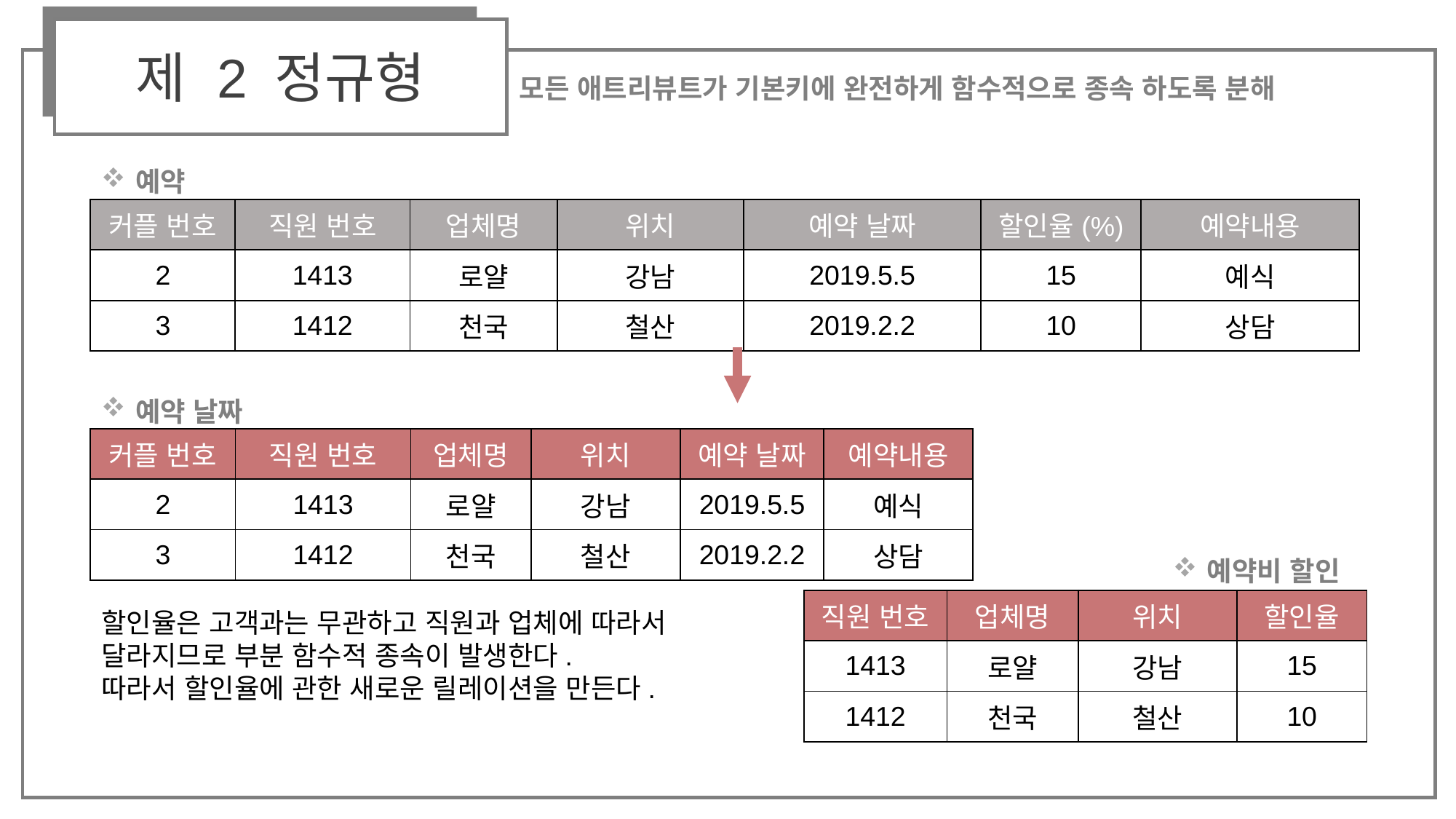

제 2 정규형
모든 애트리뷰트가 기본키에 완전하게 함수적으로 종속 하도록 분해
예약
| 커플 번호 | 직원 번호 | 업체명 | 위치 | 예약 날짜 | 할인율(%) | 예약내용 |
| --- | --- | --- | --- | --- | --- | --- |
| 2 | 1413 | 로얄 | 강남 | 2019.5.5 | 15 | 예식 |
| 3 | 1412 | 천국 | 철산 | 2019.2.2 | 10 | 상담 |
예약 날짜
| 커플 번호 | 직원 번호 | 업체명 | 위치 | 예약 날짜 | 예약내용 |
| --- | --- | --- | --- | --- | --- |
| 2 | 1413 | 로얄 | 강남 | 2019.5.5 | 예식 |
| 3 | 1412 | 천국 | 철산 | 2019.2.2 | 상담 |
예약비 할인
| 직원 번호 | 업체명 | 위치 | 할인율 |
| --- | --- | --- | --- |
| 1413 | 로얄 | 강남 | 15 |
| 1412 | 천국 | 철산 | 10 |
할인율은 고객과는 무관하고 직원과 업체에 따라서
달라지므로 부분 함수적 종속이 발생한다.
따라서 할인율에 관한 새로운 릴레이션을 만든다.